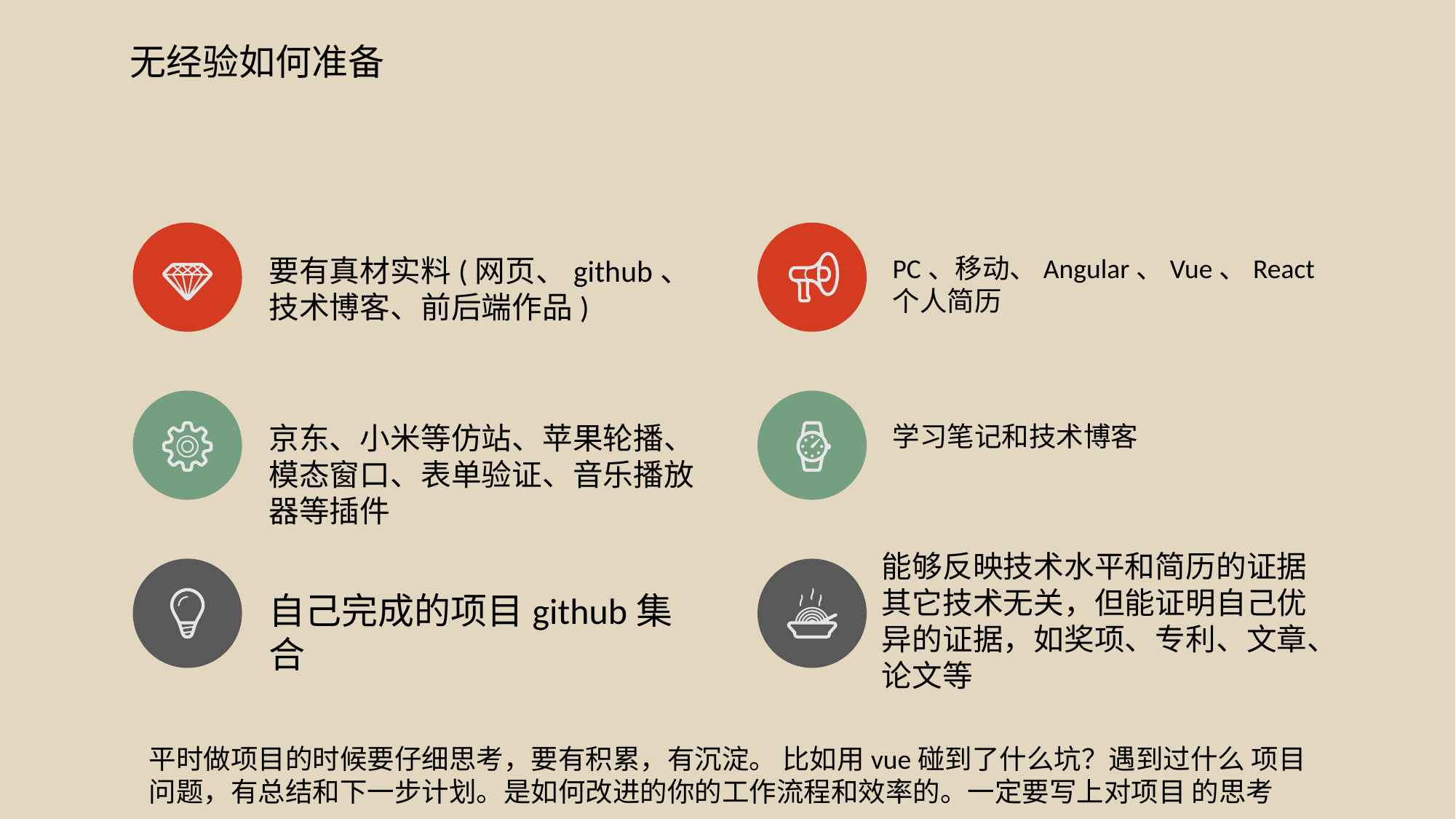

无经验如何准备

要有真材实料(网页、github、技术博客、前后端作品)

PC、移动、Angular、Vue、React个人简历

京东、小米等仿站、苹果轮播、模态窗口、表单验证、音乐播放器等插件

学习笔记和技术博客

能够反映技术水平和简历的证据
其它技术无关，但能证明自己优异的证据，如奖项、专利、文章、论文等

自己完成的项目github集合

平时做项目的时候要仔细思考，要有积累，有沉淀。 比如用vue碰到了什么坑？遇到过什么 项目问题，有总结和下一步计划。是如何改进的你的工作流程和效率的。一定要写上对项目 的思考